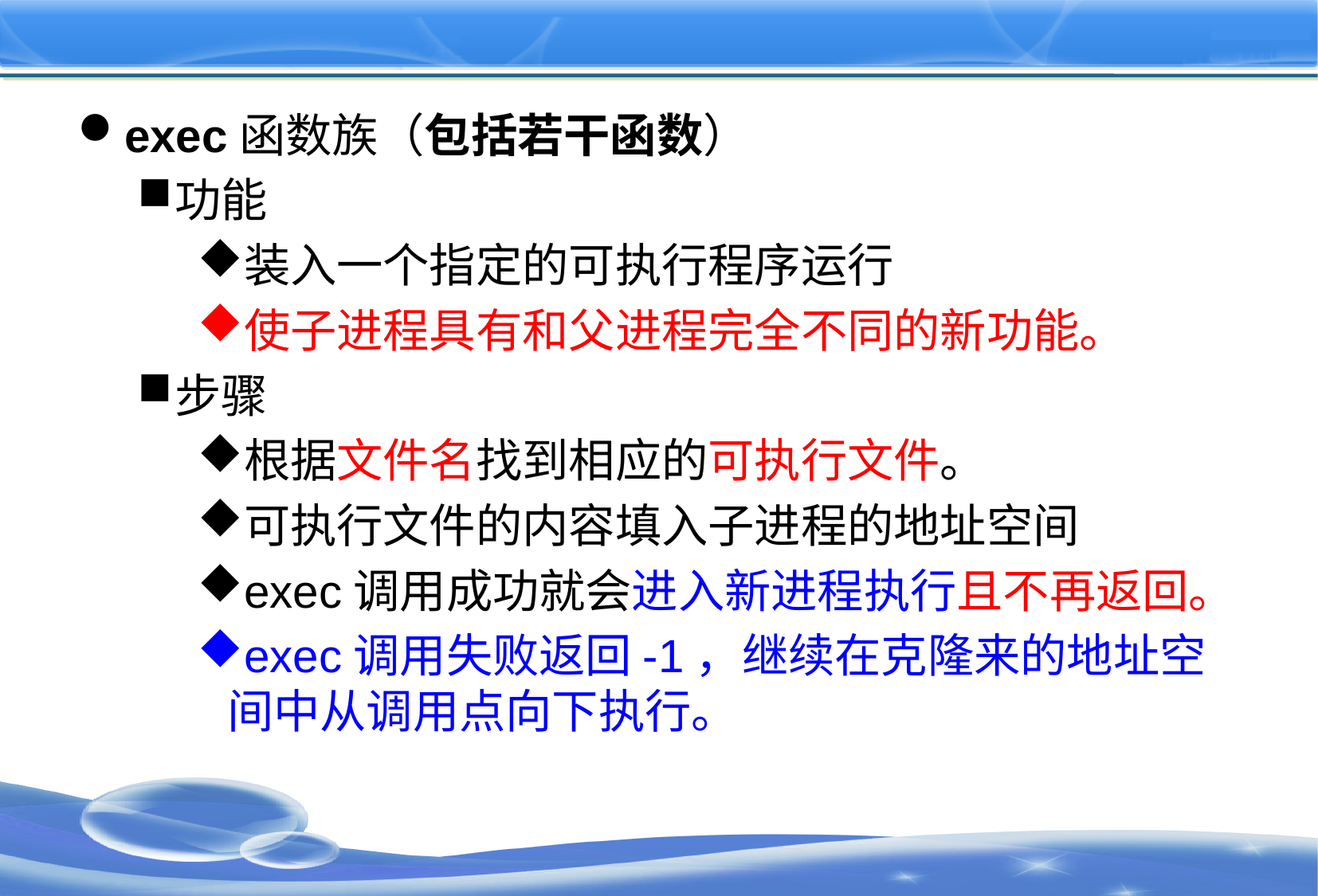

#
exec函数族（包括若干函数）
功能
装入一个指定的可执行程序运行
使子进程具有和父进程完全不同的新功能。
步骤
根据文件名找到相应的可执行文件。
可执行文件的内容填入子进程的地址空间
exec调用成功就会进入新进程执行且不再返回。
exec调用失败返回-1，继续在克隆来的地址空间中从调用点向下执行。